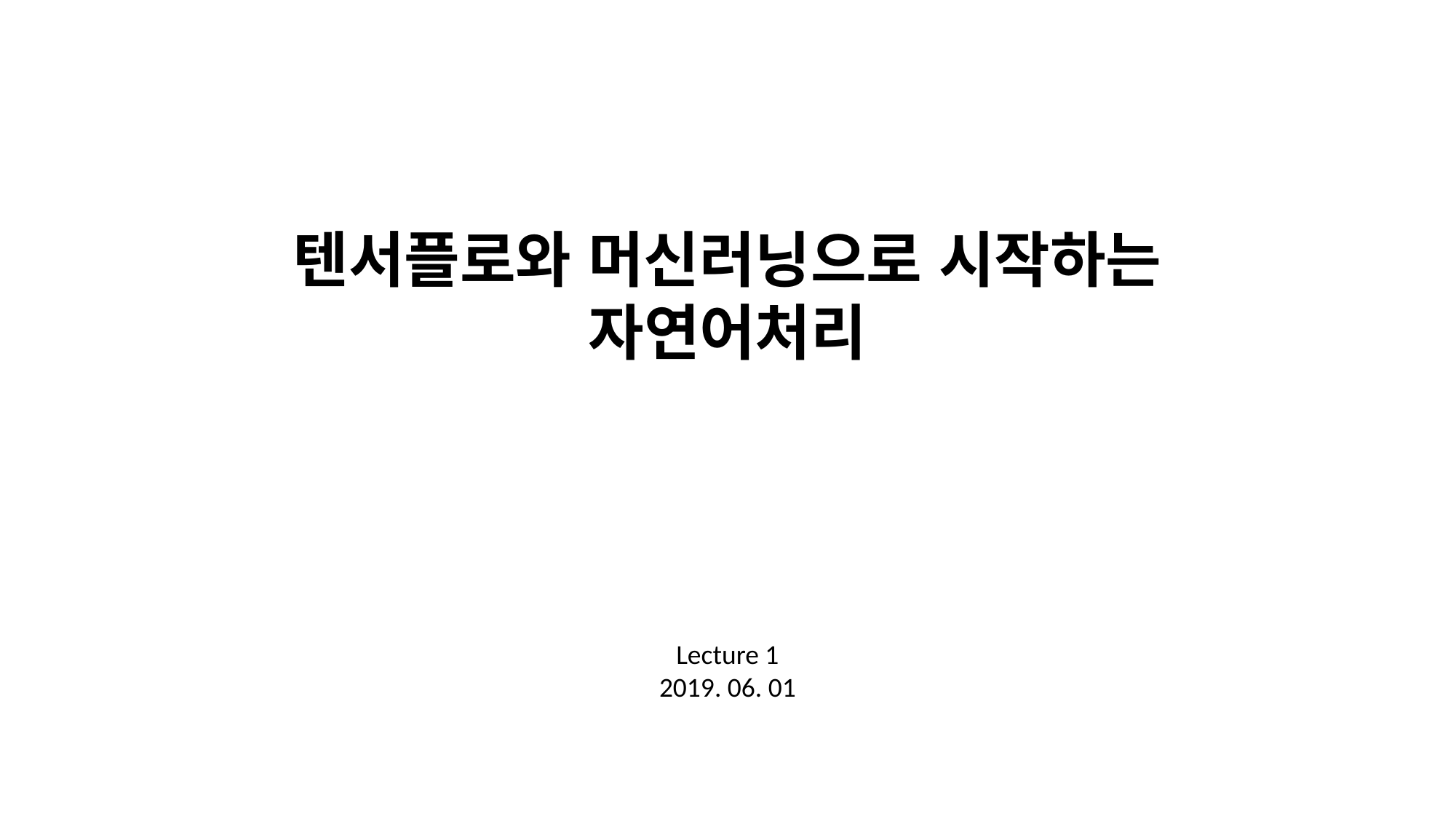

텐서플로와 머신러닝으로 시작하는 자연어처리

Lecture 1
2019. 06. 01